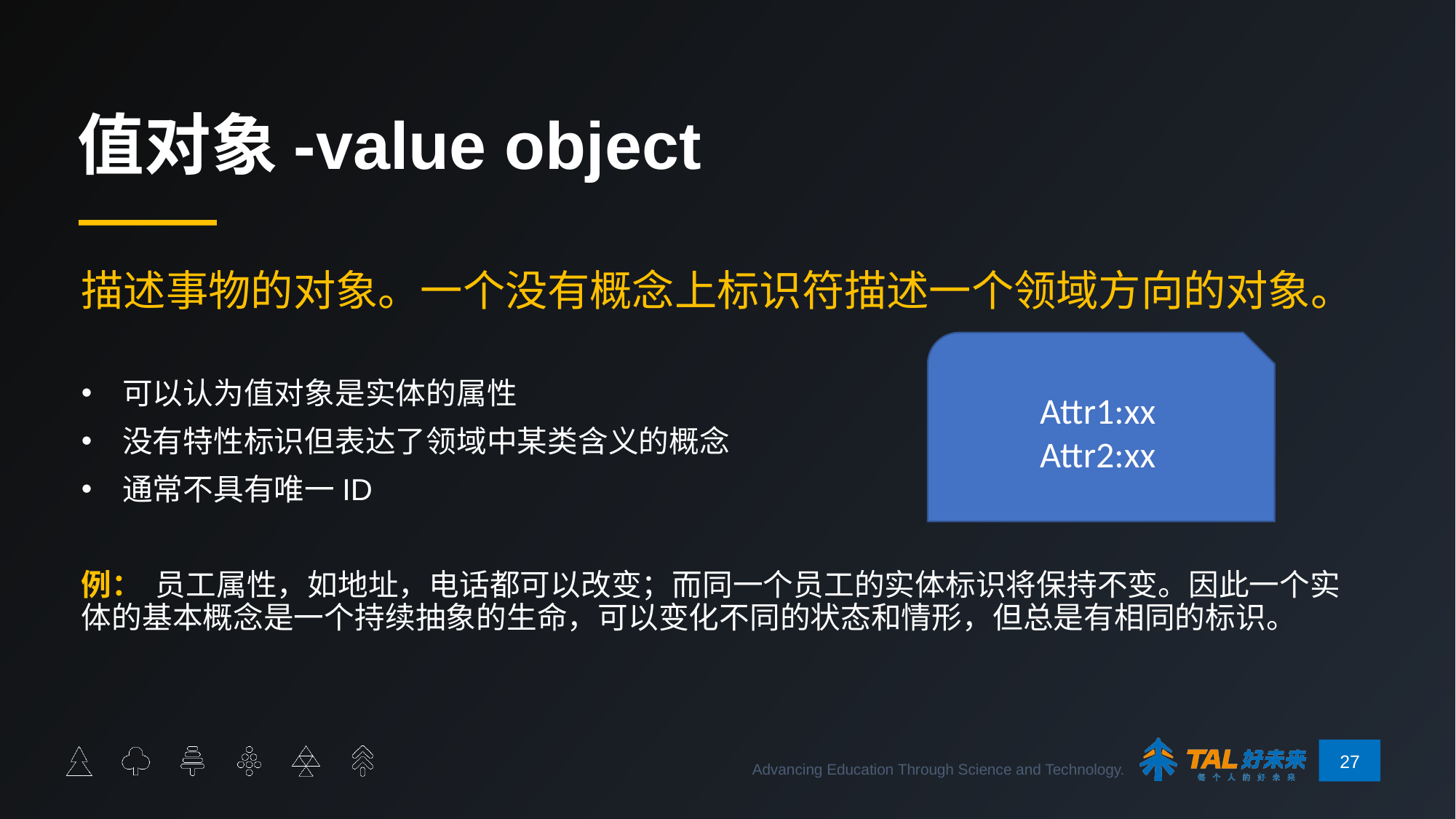

# 值对象-value object

描述事物的对象。一个没有概念上标识符描述一个领域方向的对象。

可以认为值对象是实体的属性
没有特性标识但表达了领域中某类含义的概念
通常不具有唯一ID

例：  员工属性，如地址，电话都可以改变；而同一个员工的实体标识将保持不变。因此一个实体的基本概念是一个持续抽象的生命，可以变化不同的状态和情形，但总是有相同的标识。
Attr1:xx
Attr2:xx
27